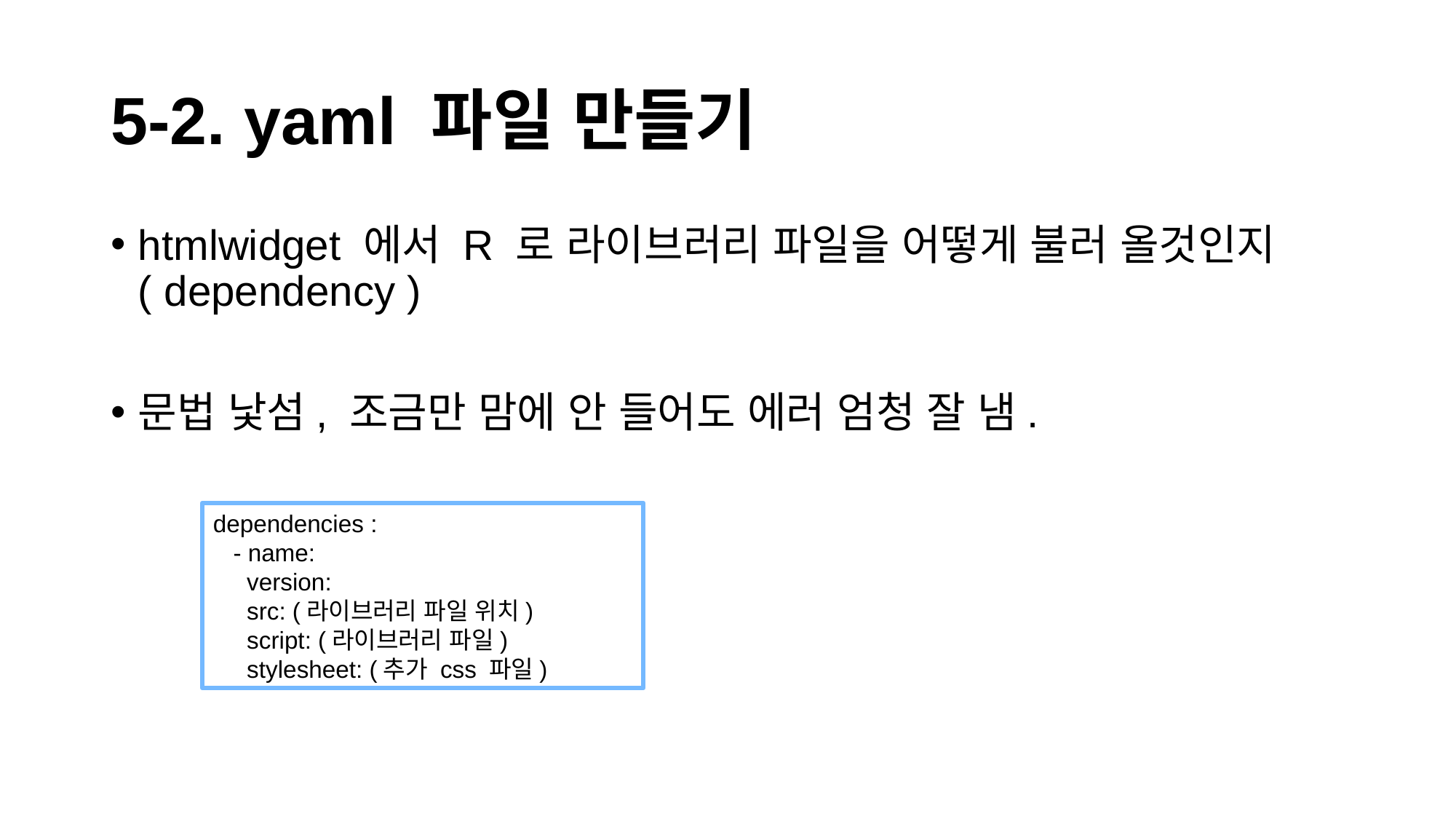

# 5-2. yaml 파일 만들기
htmlwidget 에서 R 로 라이브러리 파일을 어떻게 불러 올것인지 ( dependency )

문법 낯섬, 조금만 맘에 안 들어도 에러 엄청 잘 냄.

dependencies :
   - name:
     version:
     src: (라이브러리 파일 위치)
     script: (라이브러리 파일)
     stylesheet: (추가 css 파일)